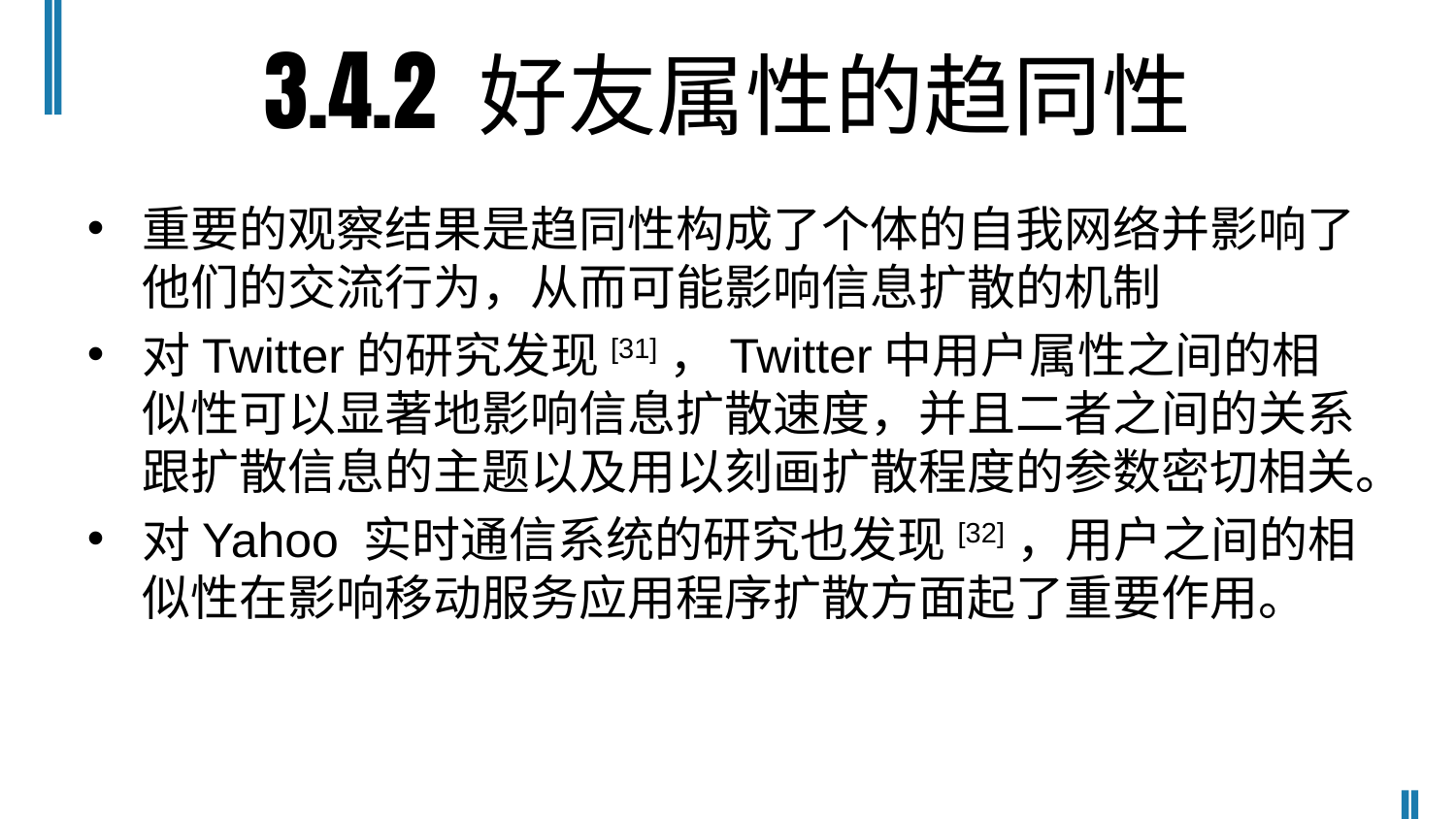

# 3.4.2 好友属性的趋同性
重要的观察结果是趋同性构成了个体的自我网络并影响了他们的交流行为，从而可能影响信息扩散的机制
对Twitter的研究发现[31]，Twitter中用户属性之间的相似性可以显著地影响信息扩散速度，并且二者之间的关系跟扩散信息的主题以及用以刻画扩散程度的参数密切相关。
对Yahoo 实时通信系统的研究也发现[32]，用户之间的相似性在影响移动服务应用程序扩散方面起了重要作用。